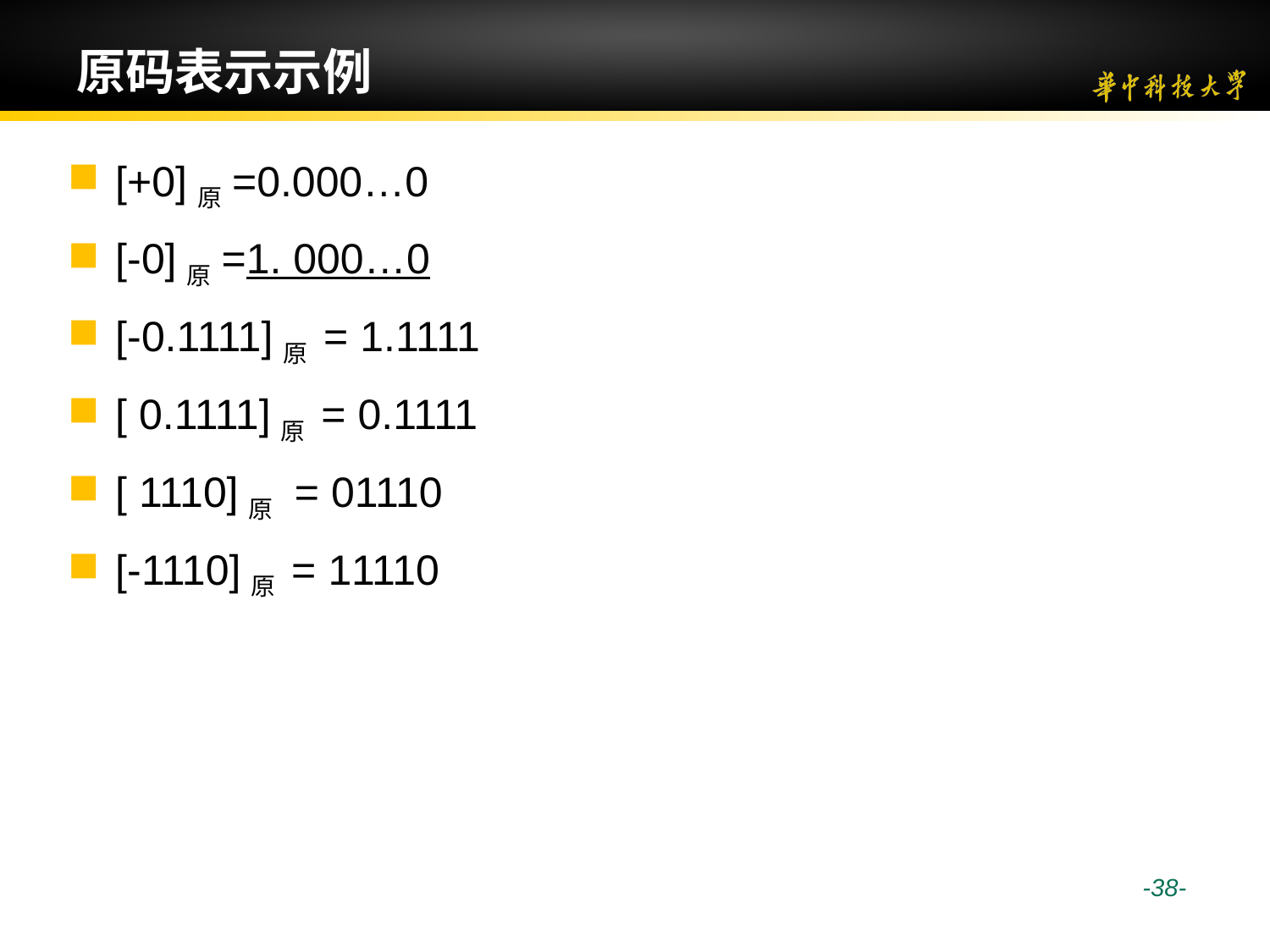

# 原码表示示例
[+0]原=0.000…0
[-0]原=1. 000…0
[-0.1111]原 = 1.1111
[ 0.1111]原 = 0.1111
[ 1110]原  = 01110
[-1110]原 = 11110

 -38-